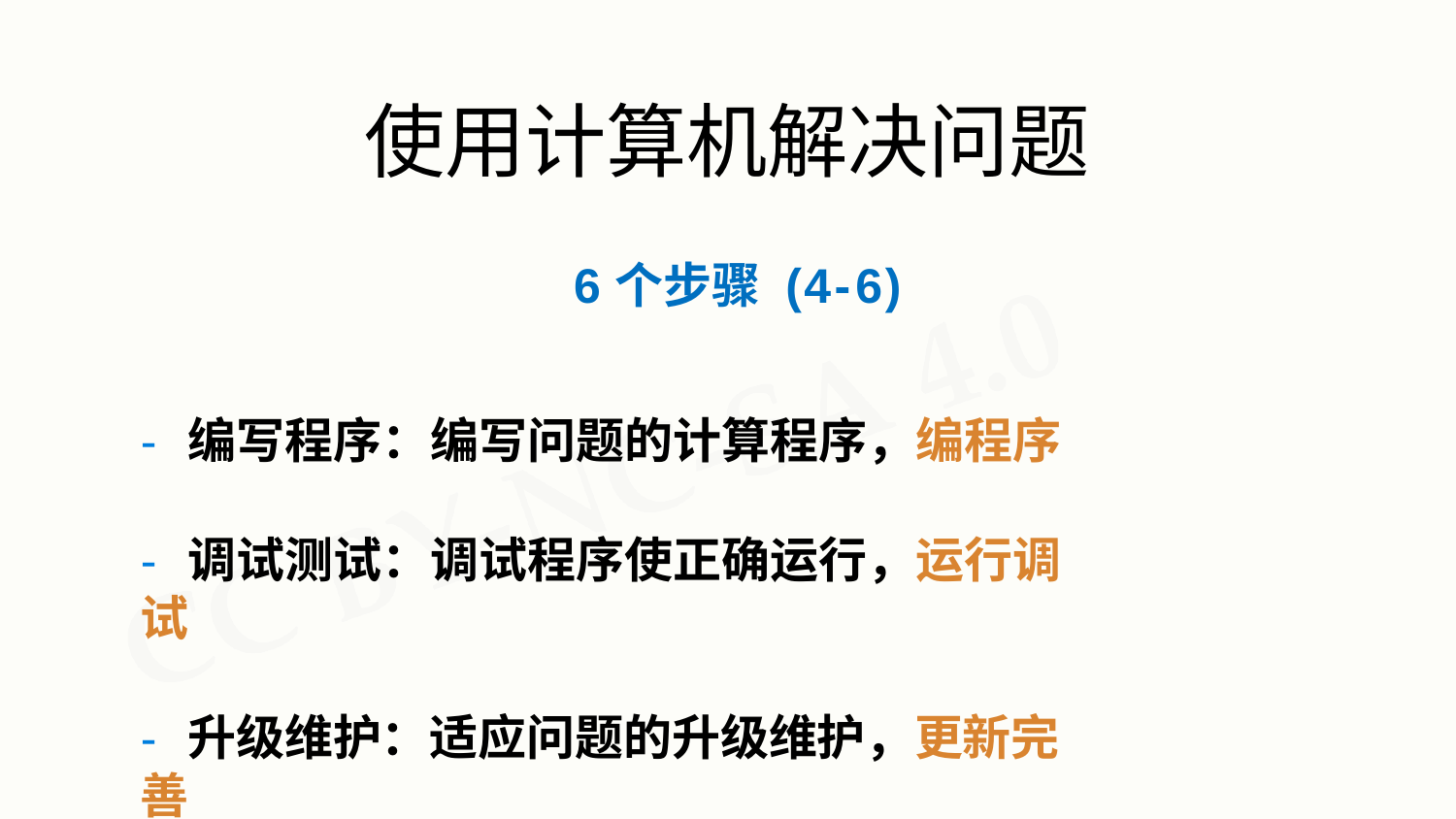

# 使用计算机解决问题
6个步骤 (4-6)

- 编写程序：编写问题的计算程序，编程序

- 调试测试：调试程序使正确运行，运行调试

- 升级维护：适应问题的升级维护，更新完善